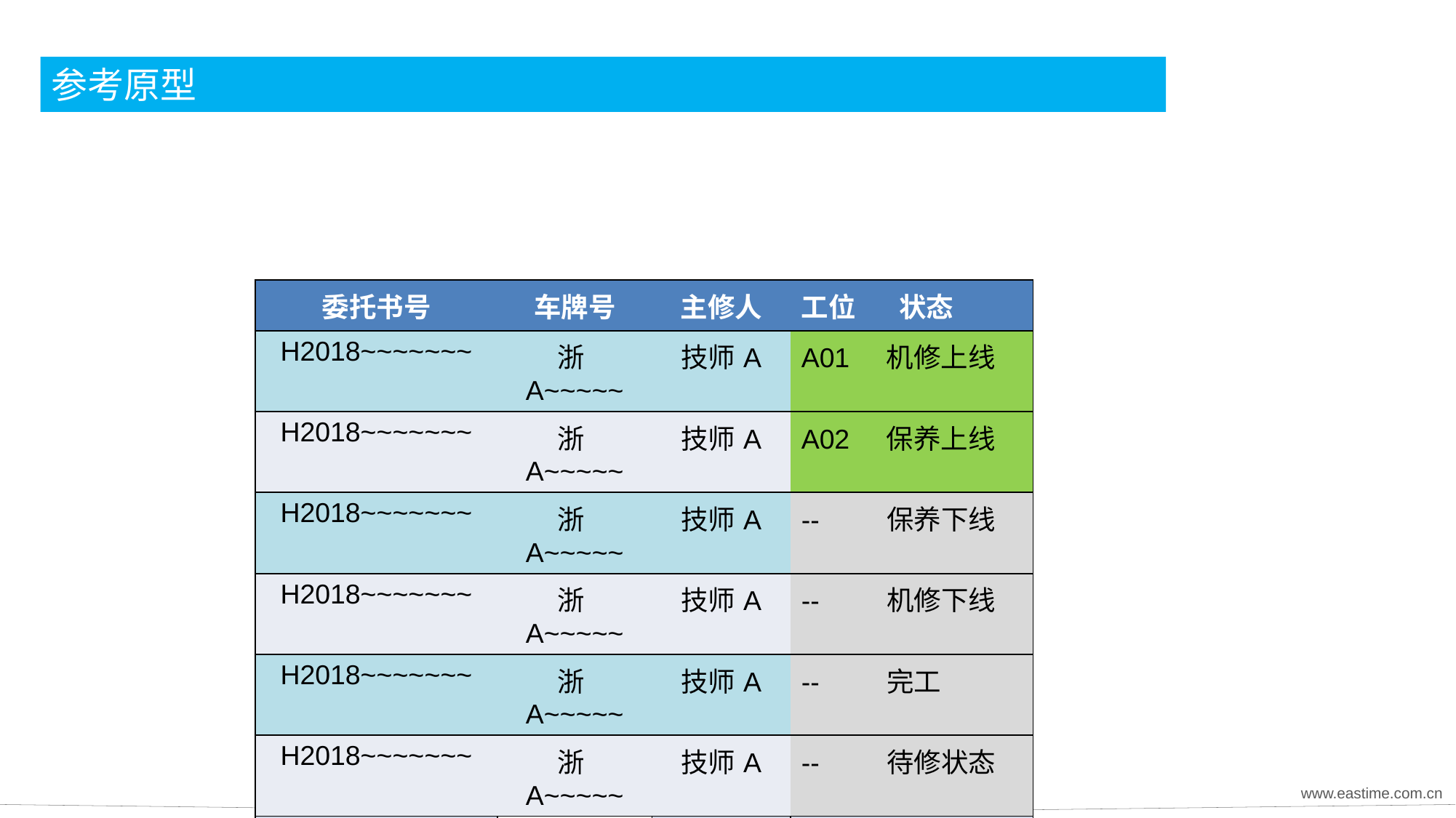

# 参考原型

| 委托书号 | 车牌号 | 主修人 | 工位 状态 |
| --- | --- | --- | --- |
| H2018~~~~~~~ | 浙A~~~~~ | 技师A | A01 机修上线 |
| H2018~~~~~~~ | 浙A~~~~~ | 技师A | A02 保养上线 |
| H2018~~~~~~~ | 浙A~~~~~ | 技师A | -- 保养下线 |
| H2018~~~~~~~ | 浙A~~~~~ | 技师A | -- 机修下线 |
| H2018~~~~~~~ | 浙A~~~~~ | 技师A | -- 完工 |
| H2018~~~~~~~ | 浙A~~~~~ | 技师A | -- 待修状态 |
| 派工目标 |  | 选择员工 | 设定 |